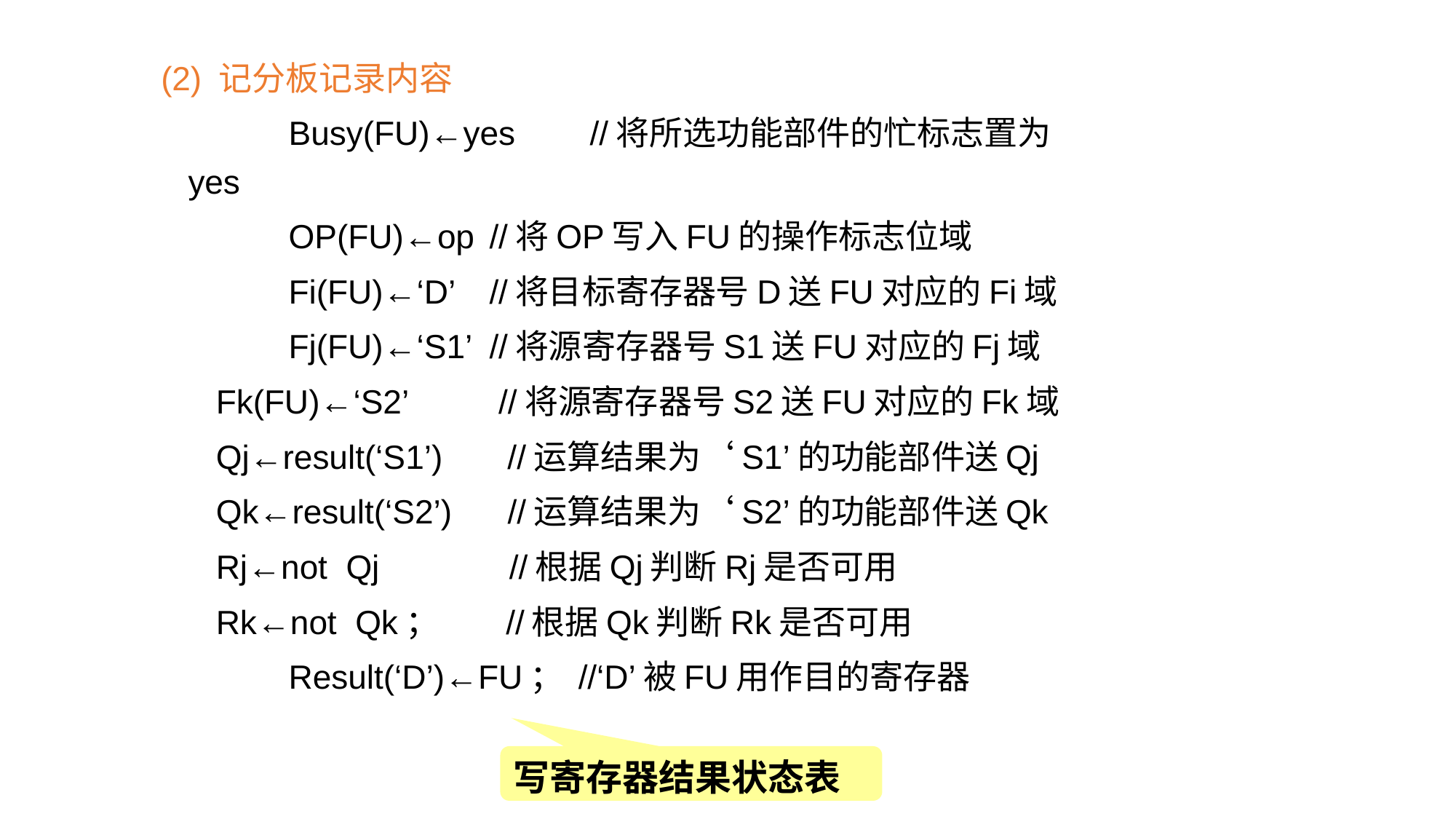

(2) 记分板记录内容
   	Busy(FU)←yes	//将所选功能部件的忙标志置为yes
   	OP(FU)←op	//将OP写入FU的操作标志位域
   	Fi(FU)←‘D’	//将目标寄存器号D送FU对应的Fi域
   	Fj(FU)←‘S1’	//将源寄存器号S1送FU对应的Fj域
	   Fk(FU)←‘S2’	 //将源寄存器号S2送FU对应的Fk域
	   Qj←result(‘S1’)       //运算结果为‘S1’的功能部件送Qj
	   Qk←result(‘S2’)      //运算结果为‘S2’的功能部件送Qk
	   Rj←not  Qj              //根据Qj判断Rj是否可用
	   Rk←not  Qk；        //根据Qk判断Rk是否可用
   	Result(‘D’)←FU； //‘D’被FU用作目的寄存器
写寄存器结果状态表